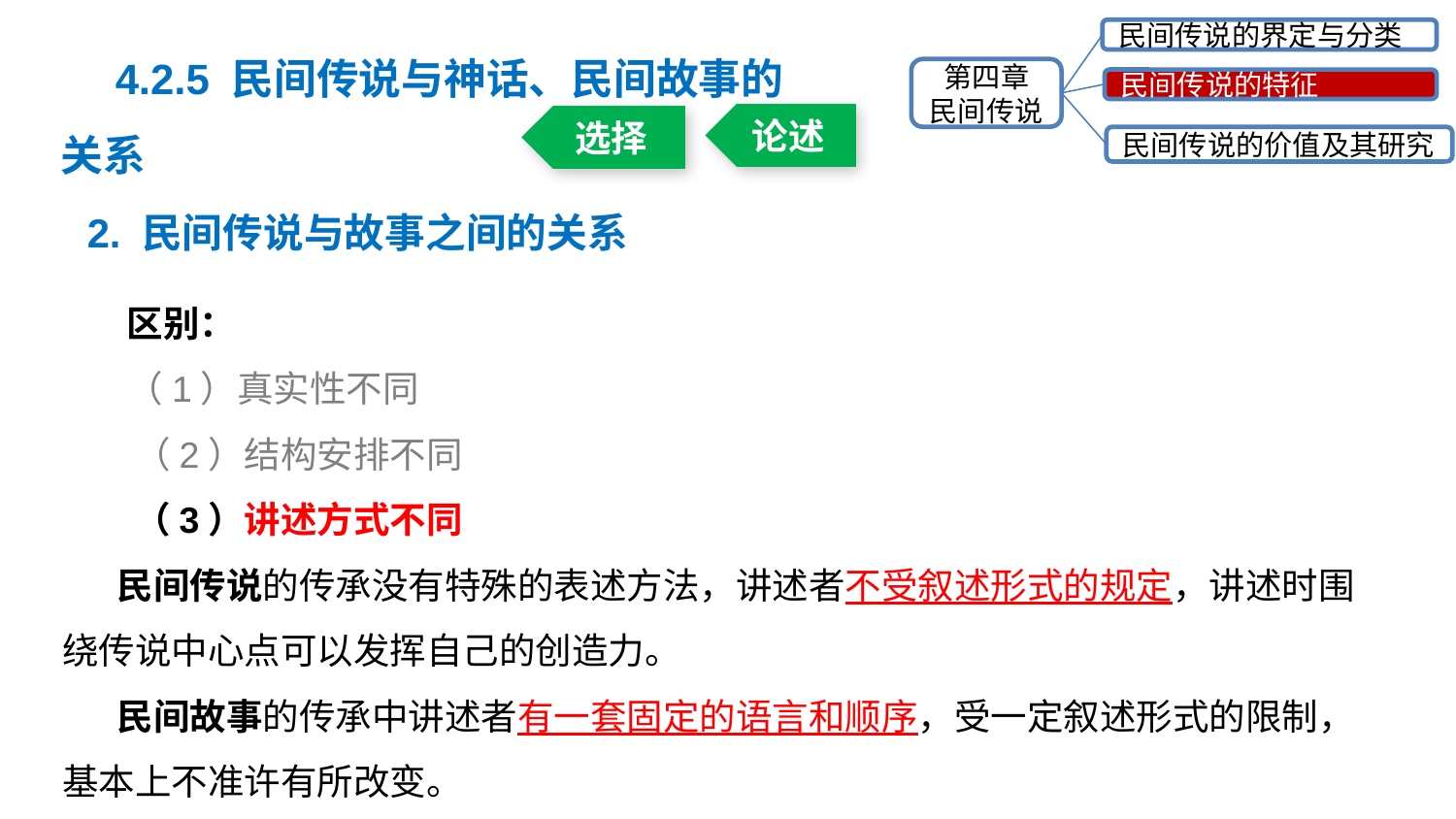

民间传说的界定与分类
第四章
民间传说
民间传说的特征
民间传说的价值及其研究
4.2.5 民间传说与神话、民间故事的关系
论述
选择
2. 民间传说与故事之间的关系
区别：
（1）真实性不同
 （2）结构安排不同
 （3）讲述方式不同
民间传说的传承没有特殊的表述方法，讲述者不受叙述形式的规定，讲述时围绕传说中心点可以发挥自己的创造力。
民间故事的传承中讲述者有一套固定的语言和顺序，受一定叙述形式的限制，基本上不准许有所改变。